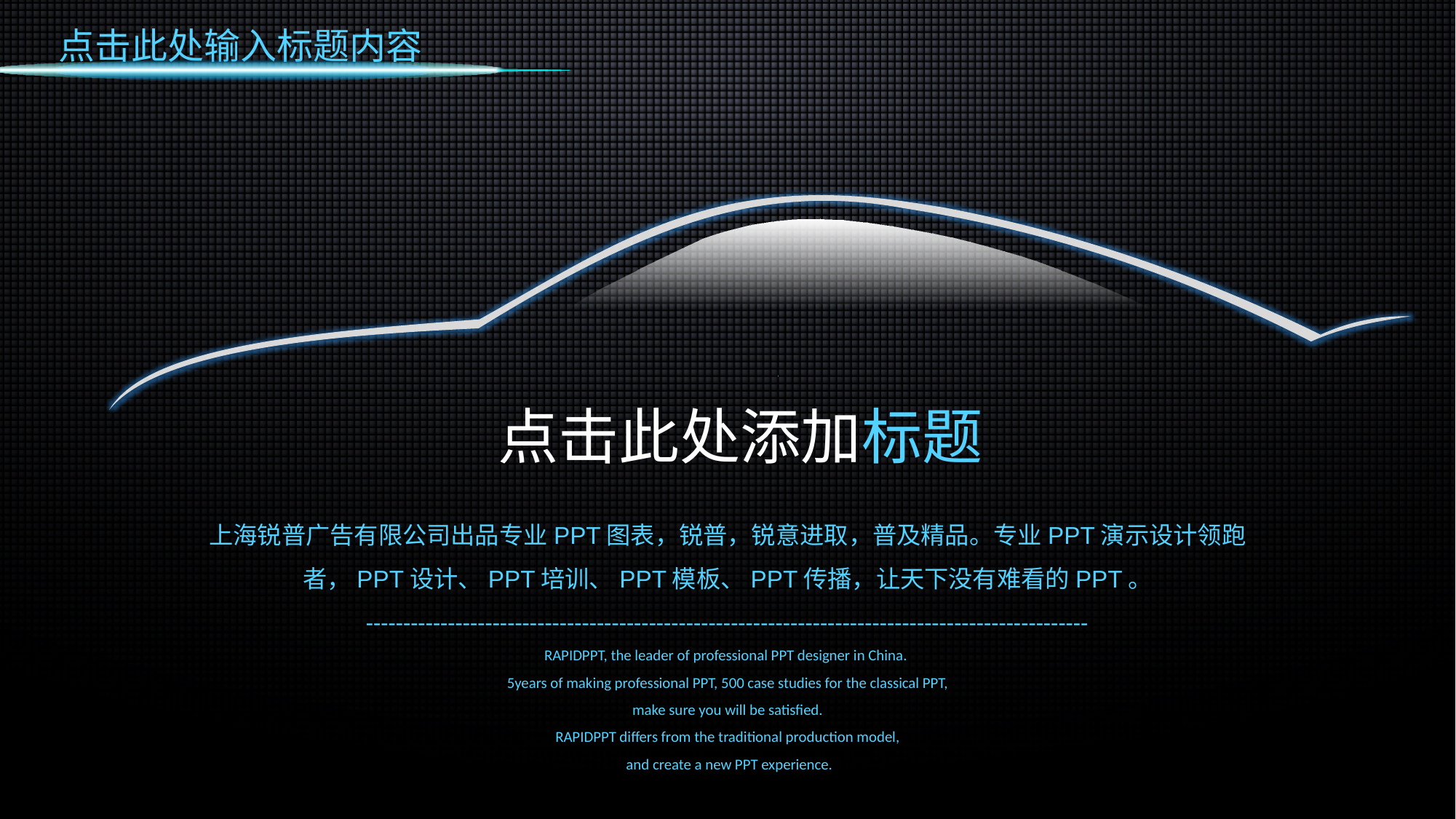

点击此处输入标题内容

点击此处添加标题
上海锐普广告有限公司出品专业PPT图表，锐普，锐意进取，普及精品。专业PPT演示设计领跑者，PPT设计、PPT培训、PPT模板、PPT传播，让天下没有难看的PPT。
-------------------------------------------------------------------------------------------------
RAPIDPPT, the leader of professional PPT designer in China.
5years of making professional PPT, 500 case studies for the classical PPT,
 make sure you will be satisfied.
RAPIDPPT differs from the traditional production model,
 and create a new PPT experience.